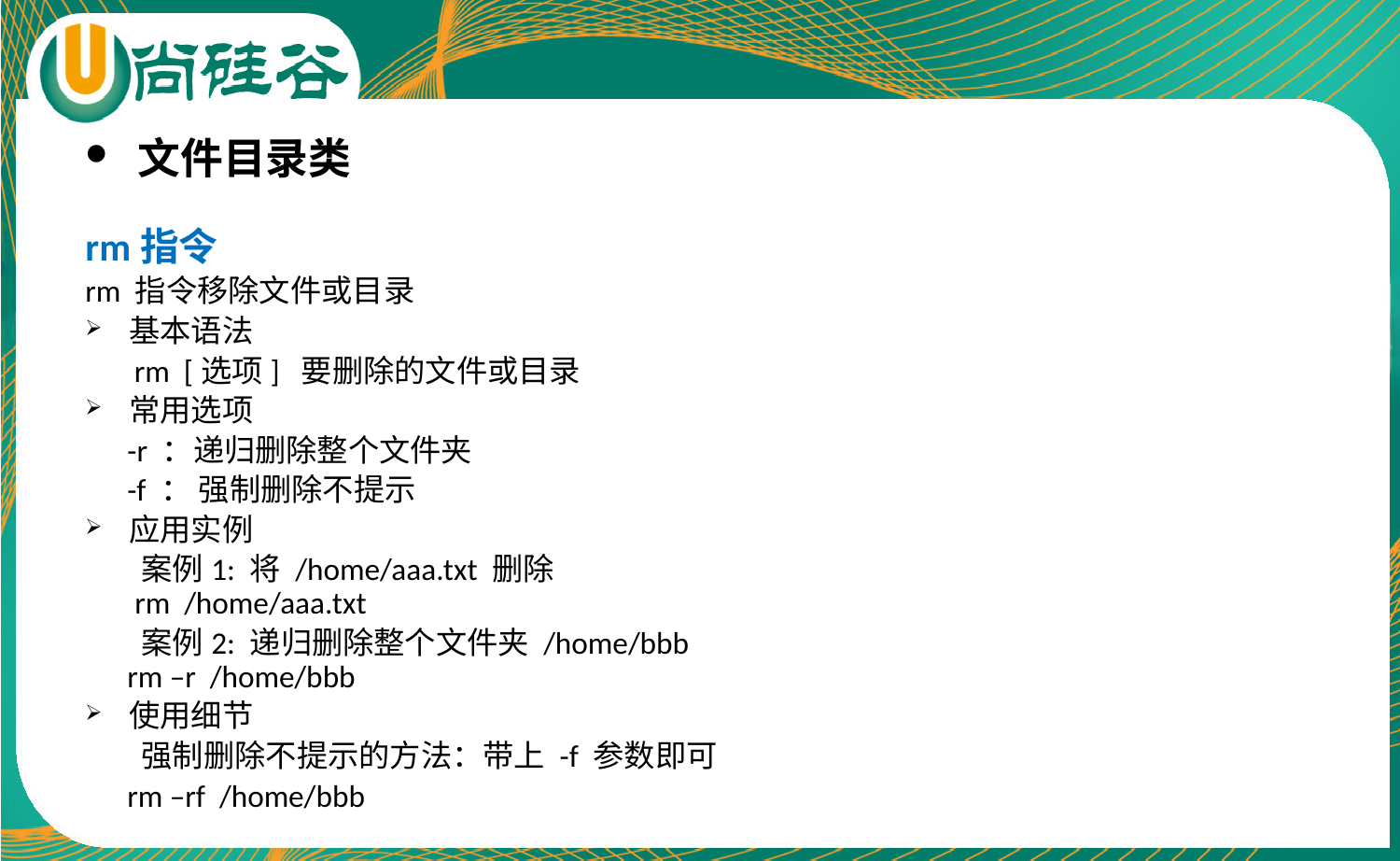

文件目录类
rm指令
rm 指令移除文件或目录
基本语法
       rm  [选项]  要删除的文件或目录
常用选项
      -r ：递归删除整个文件夹
      -f ： 强制删除不提示
应用实例
       案例1: 将 /home/aaa.txt 删除
      rm  /home/aaa.txt
       案例2: 递归删除整个文件夹 /home/bbb
      rm –r  /home/bbb
使用细节
       强制删除不提示的方法：带上 -f 参数即可
      rm –rf  /home/bbb